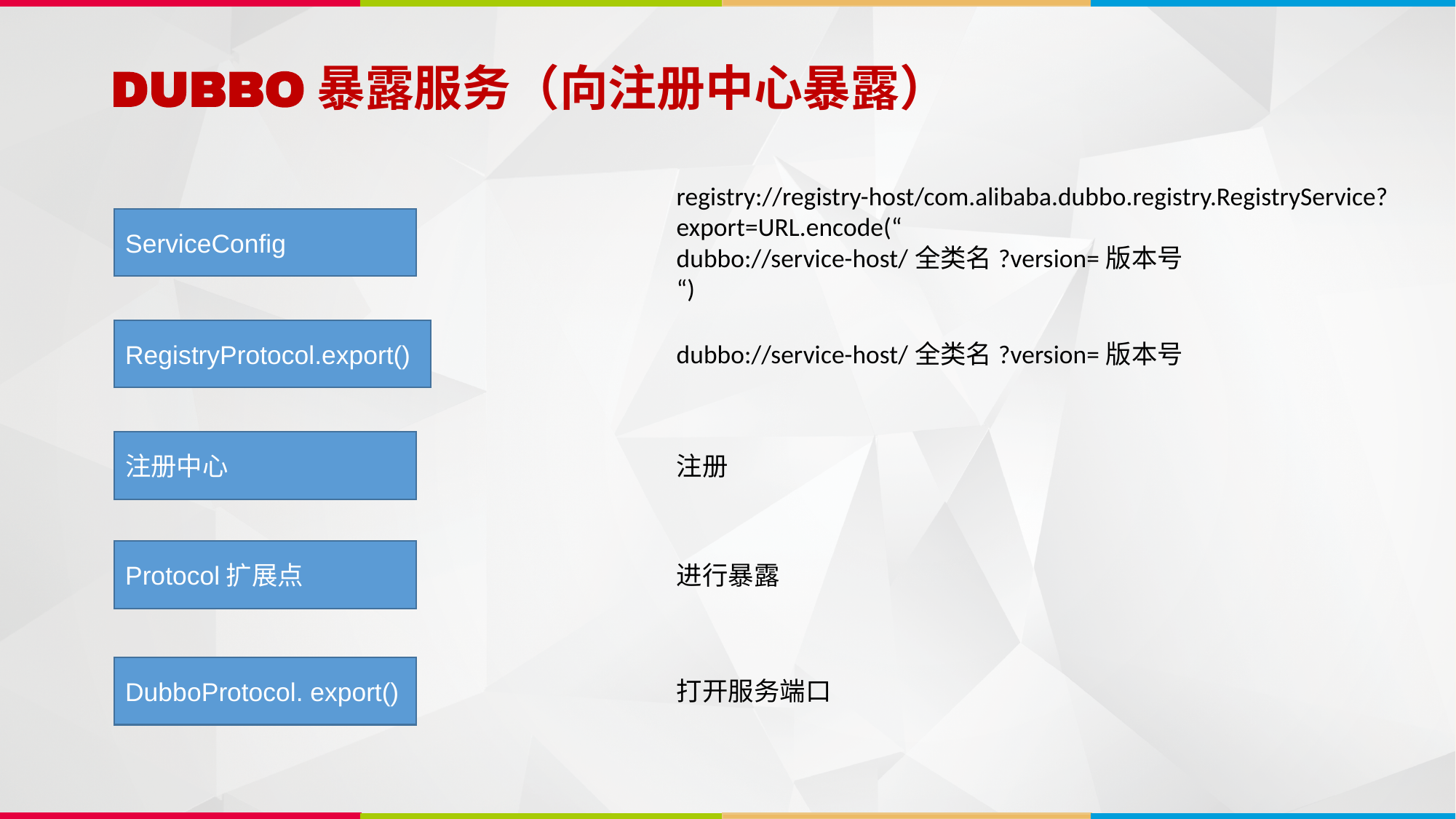

# DUBBO暴露服务（向注册中心暴露）
registry://registry-host/com.alibaba.dubbo.registry.RegistryService?
export=URL.encode(“
dubbo://service-host/全类名?version=版本号
“)
ServiceConfig
RegistryProtocol.export()
dubbo://service-host/全类名?version=版本号
注册中心
注册
Protocol扩展点
进行暴露
DubboProtocol. export()
打开服务端口